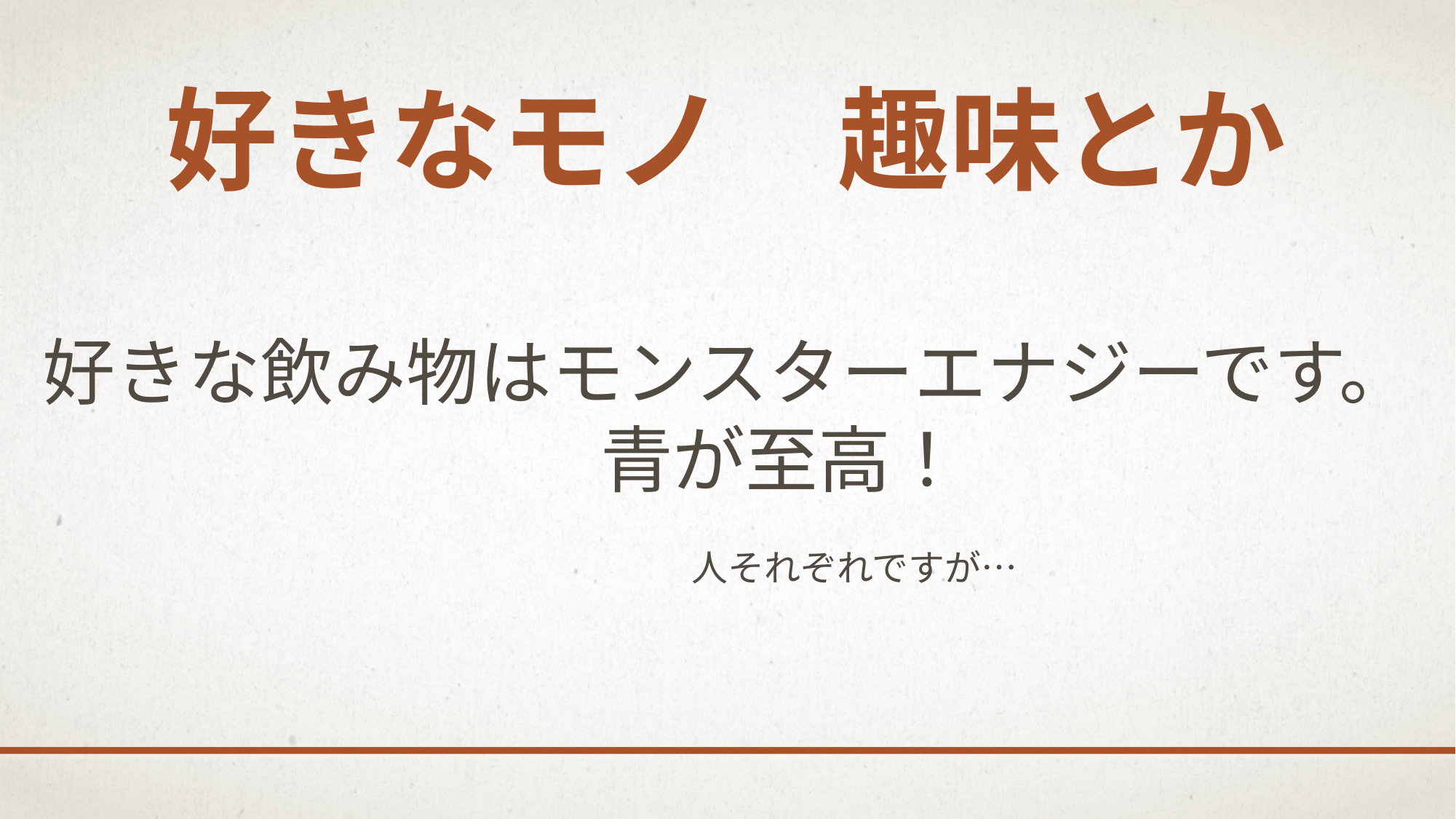

# 好きなモノ　趣味とか
好きな飲み物はモンスターエナジーです。
	青が至高！

                     　　人それぞれですが…